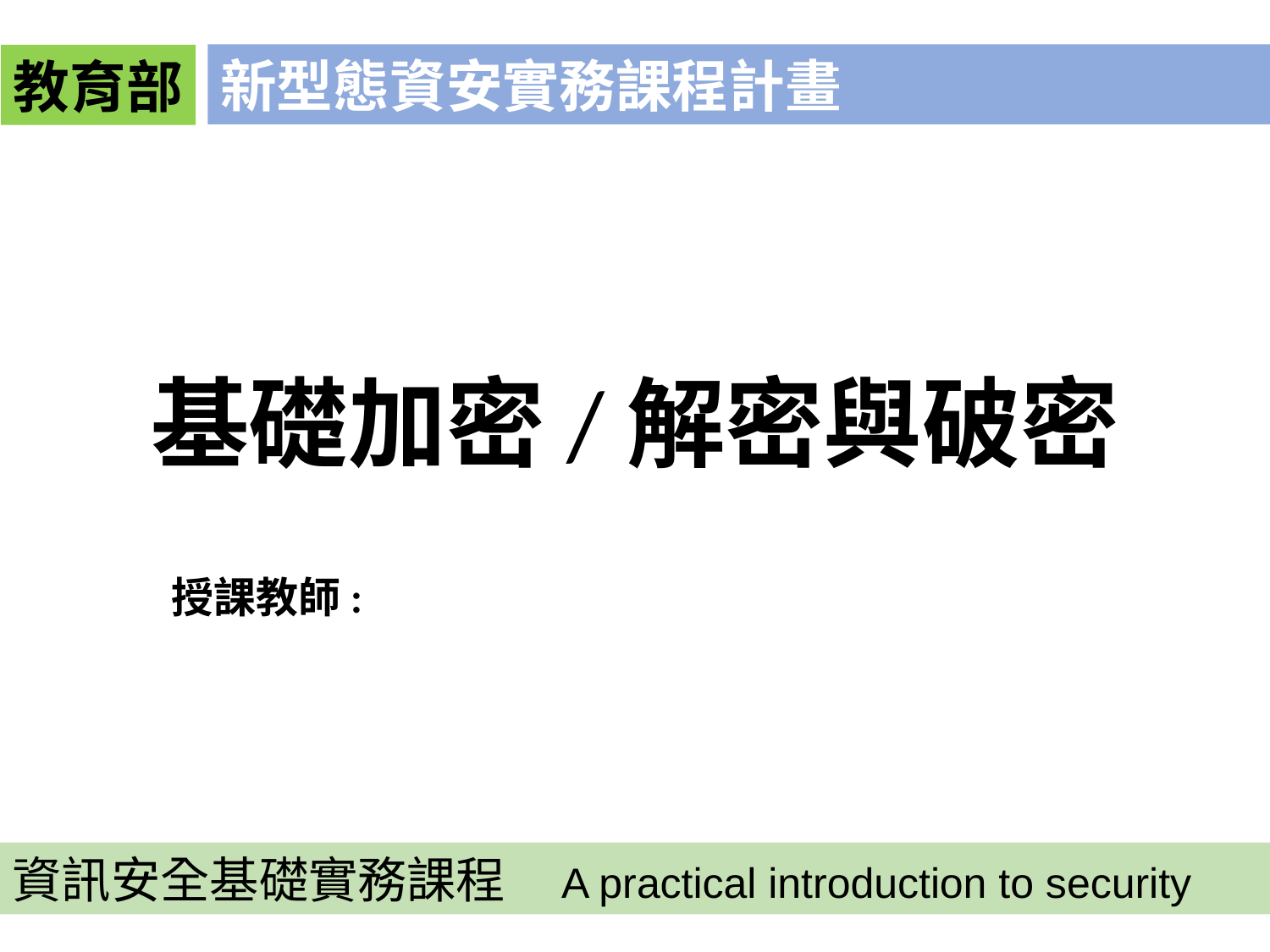

新型態資安實務課程計畫
教育部
# 基礎加密/解密與破密
授課教師:
資訊安全基礎實務課程    A practical introduction to security